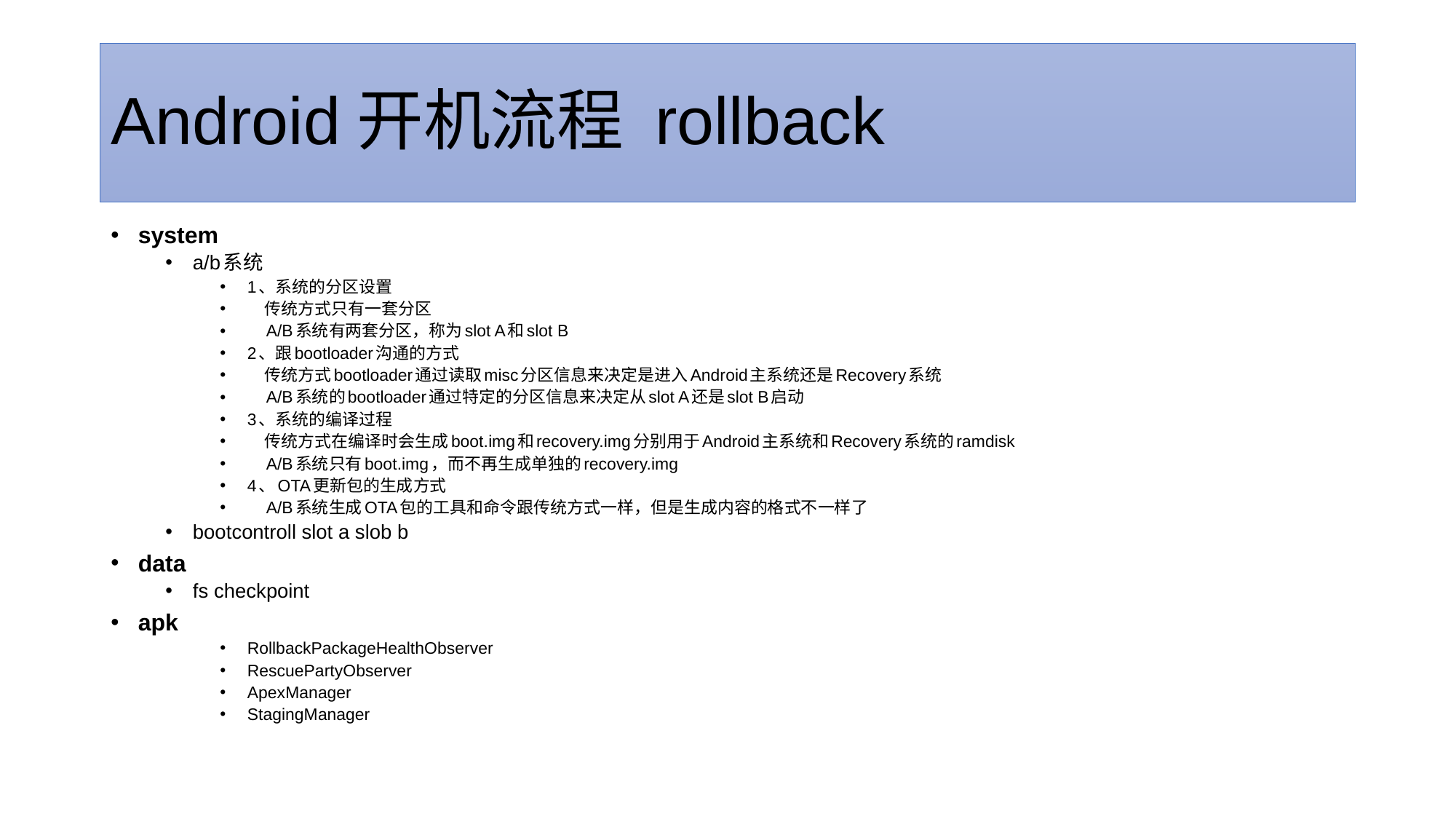

# Android开机流程 rollback
system
a/b系统
1、系统的分区设置
    传统方式只有一套分区
    A/B系统有两套分区，称为slot A和slot B
2、跟bootloader沟通的方式
    传统方式bootloader通过读取misc分区信息来决定是进入Android主系统还是Recovery系统
    A/B系统的bootloader通过特定的分区信息来决定从slot A还是slot B启动
3、系统的编译过程
    传统方式在编译时会生成boot.img和recovery.img分别用于Android主系统和Recovery系统的ramdisk
    A/B系统只有boot.img，而不再生成单独的recovery.img
4、OTA更新包的生成方式
    A/B系统生成OTA包的工具和命令跟传统方式一样，但是生成内容的格式不一样了
bootcontroll slot a slob b
data
fs checkpoint
apk
RollbackPackageHealthObserver
RescuePartyObserver
ApexManager
StagingManager